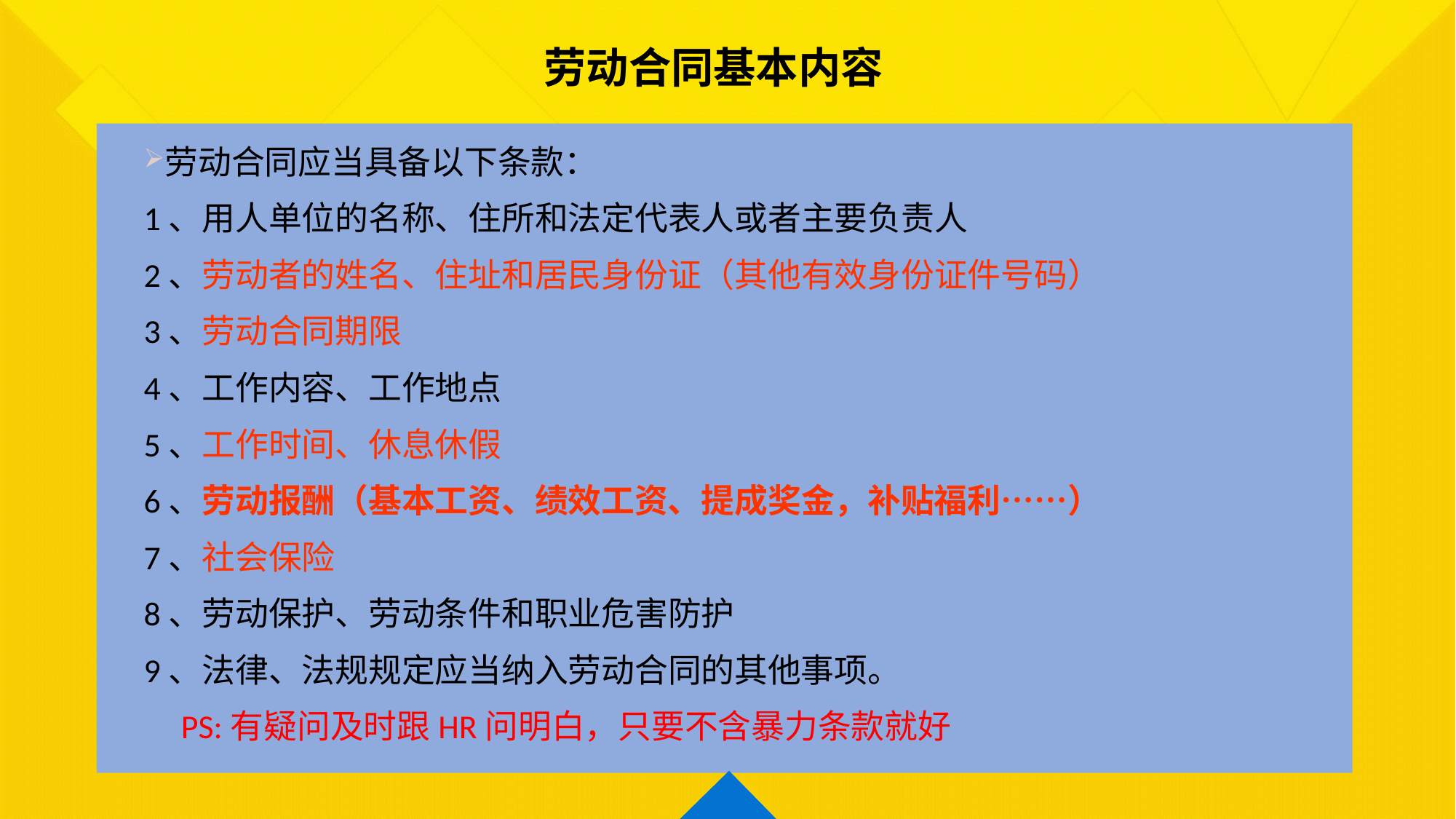

劳动合同基本内容

劳动合同应当具备以下条款：
1、用人单位的名称、住所和法定代表人或者主要负责人
2、劳动者的姓名、住址和居民身份证（其他有效身份证件号码）
3、劳动合同期限
4、工作内容、工作地点
5、工作时间、休息休假
6、劳动报酬（基本工资、绩效工资、提成奖金，补贴福利……）
7、社会保险
8、劳动保护、劳动条件和职业危害防护
9、法律、法规规定应当纳入劳动合同的其他事项。
     PS:有疑问及时跟HR问明白，只要不含暴力条款就好